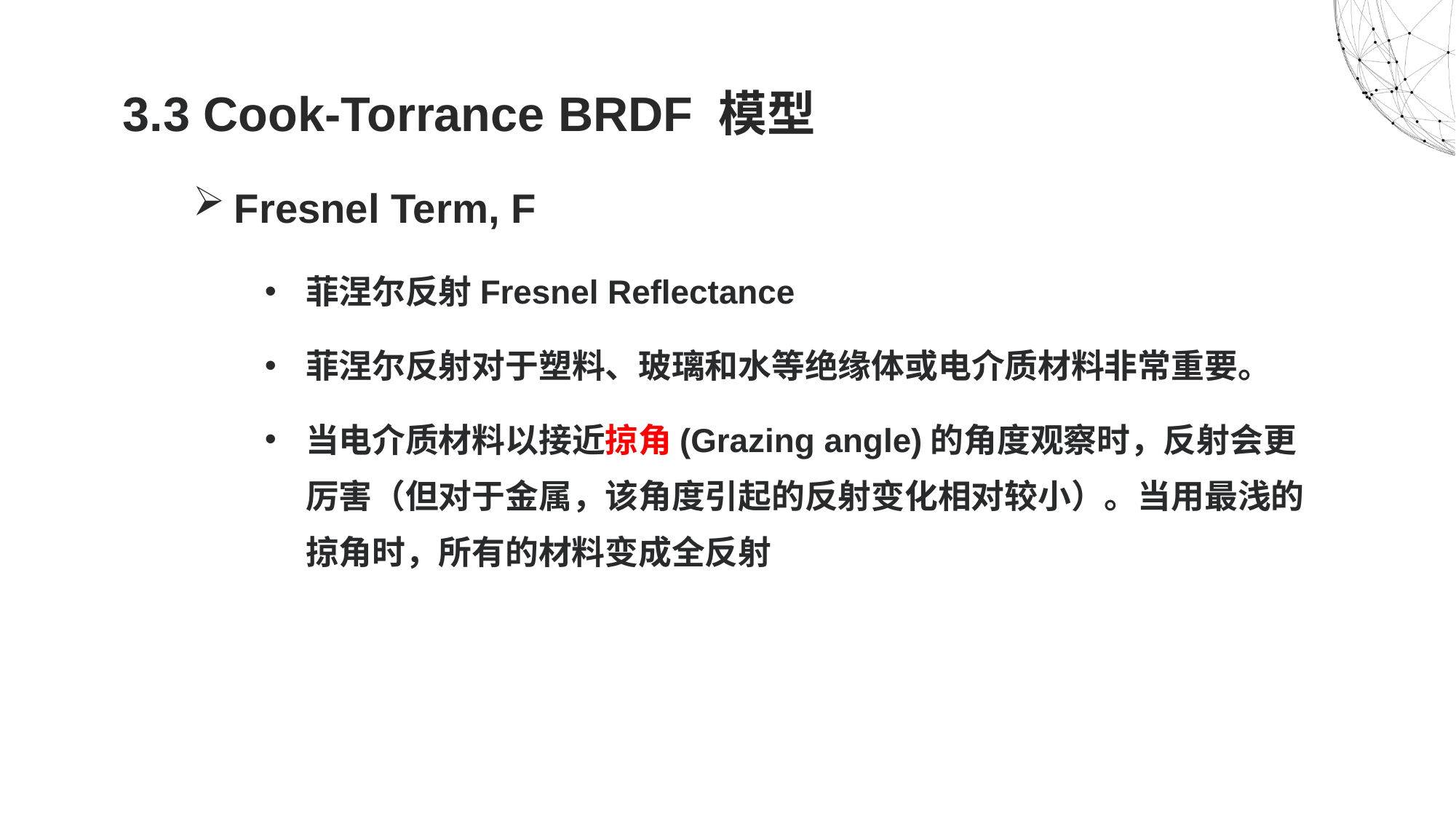

3.3 Cook-Torrance BRDF 模型
# Fresnel Term, F
菲涅尔反射Fresnel Reflectance
菲涅尔反射对于塑料、玻璃和水等绝缘体或电介质材料非常重要。
当电介质材料以接近掠角(Grazing angle)的角度观察时，反射会更厉害（但对于金属，该角度引起的反射变化相对较小）。当用最浅的掠角时，所有的材料变成全反射